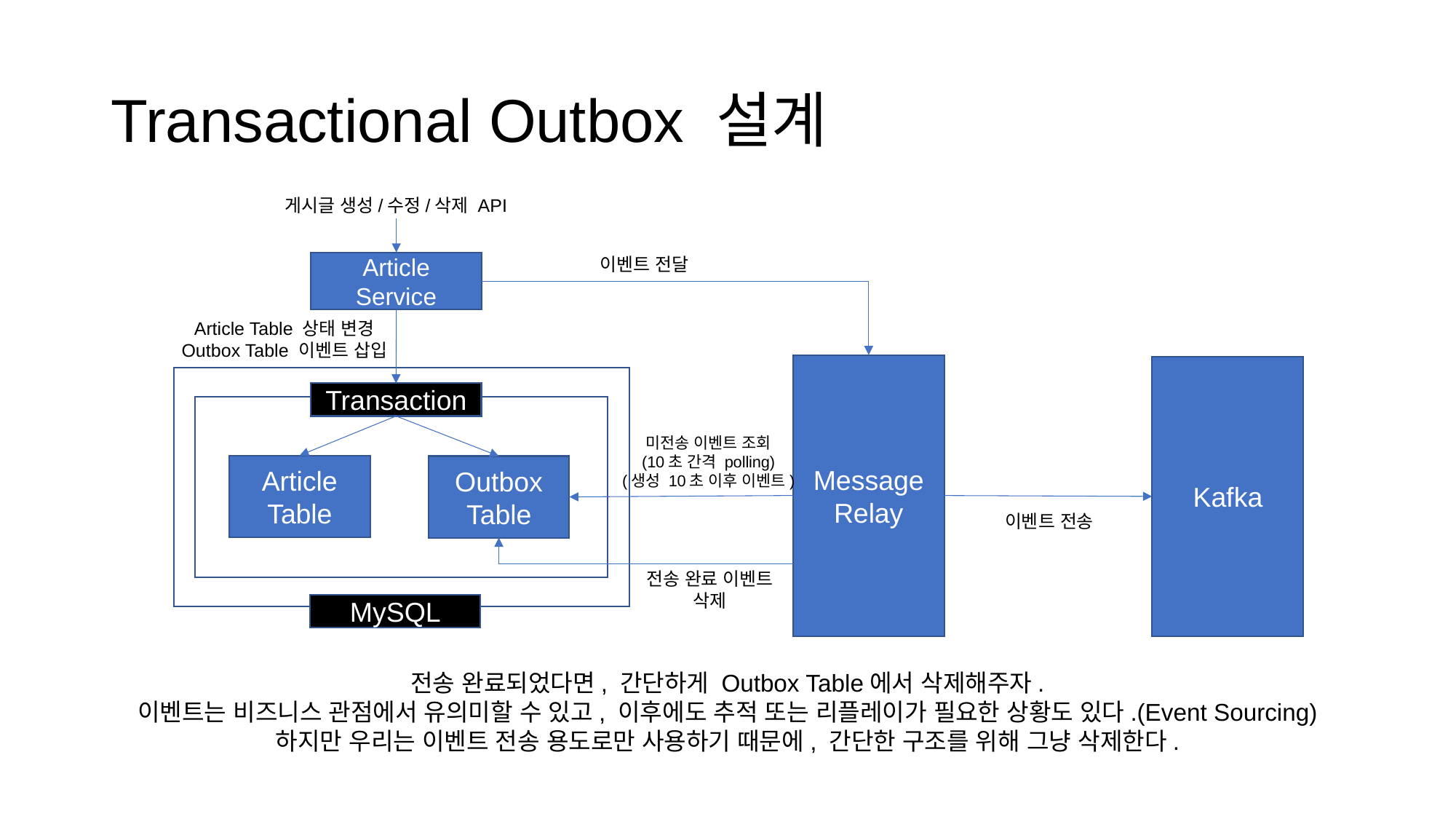

# Transactional Outbox 설계
게시글 생성/수정/삭제 API
이벤트 전달
Article Service
Article Table 상태 변경
Outbox Table 이벤트 삽입
Message
Relay
Kafka

Transaction

미전송 이벤트 조회
(10초 간격 polling)
(생성 10초 이후 이벤트)
Article Table
Outbox Table
이벤트 전송
전송 완료 이벤트
삭제
MySQL
전송 완료되었다면, 간단하게 Outbox Table에서 삭제해주자.
이벤트는 비즈니스 관점에서 유의미할 수 있고, 이후에도 추적 또는 리플레이가 필요한 상황도 있다.(Event Sourcing)
하지만 우리는 이벤트 전송 용도로만 사용하기 때문에, 간단한 구조를 위해 그냥 삭제한다.